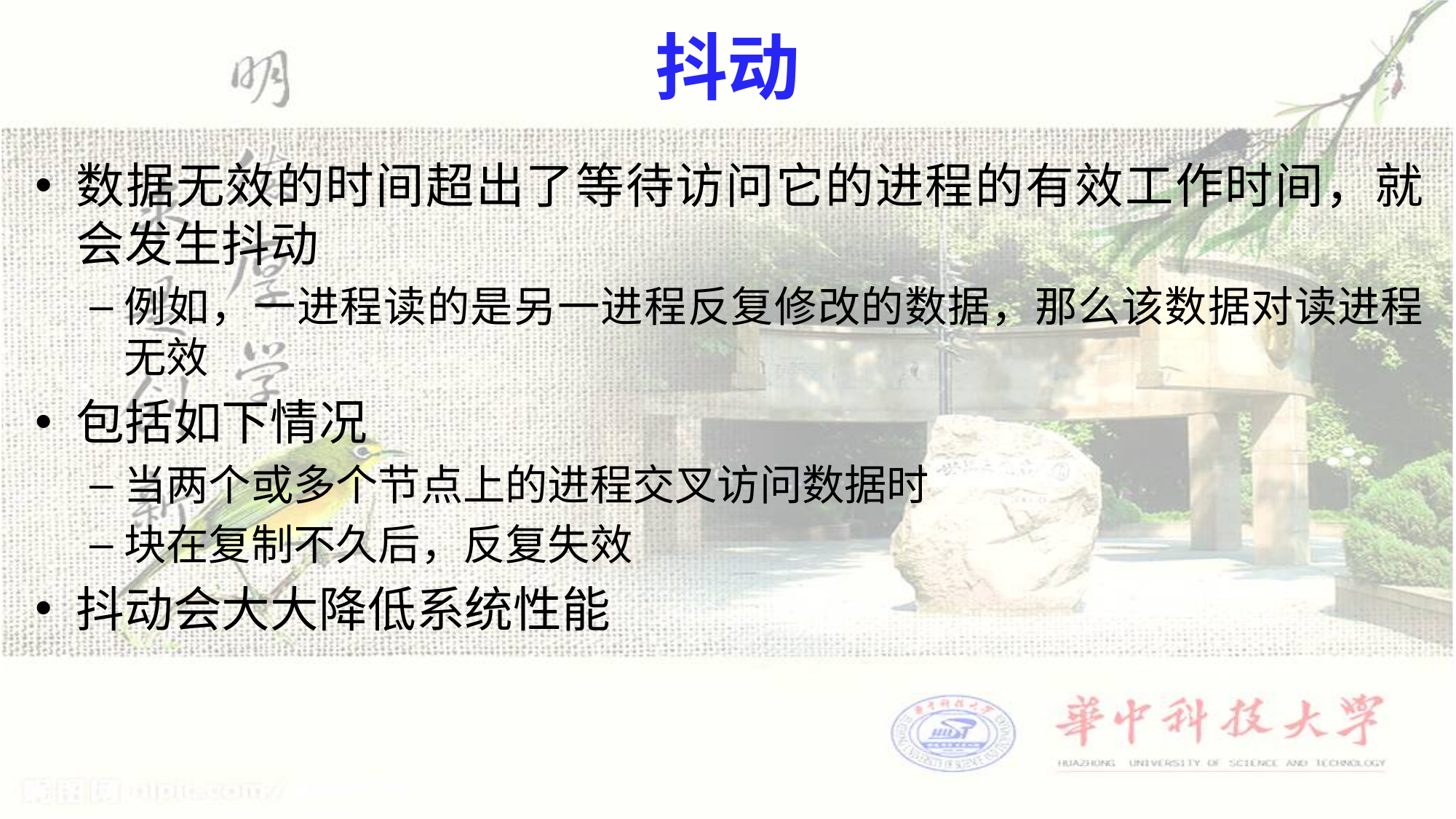

# 抖动
数据无效的时间超出了等待访问它的进程的有效工作时间，就会发生抖动
例如，一进程读的是另一进程反复修改的数据，那么该数据对读进程无效
包括如下情况
当两个或多个节点上的进程交叉访问数据时
块在复制不久后，反复失效
抖动会大大降低系统性能